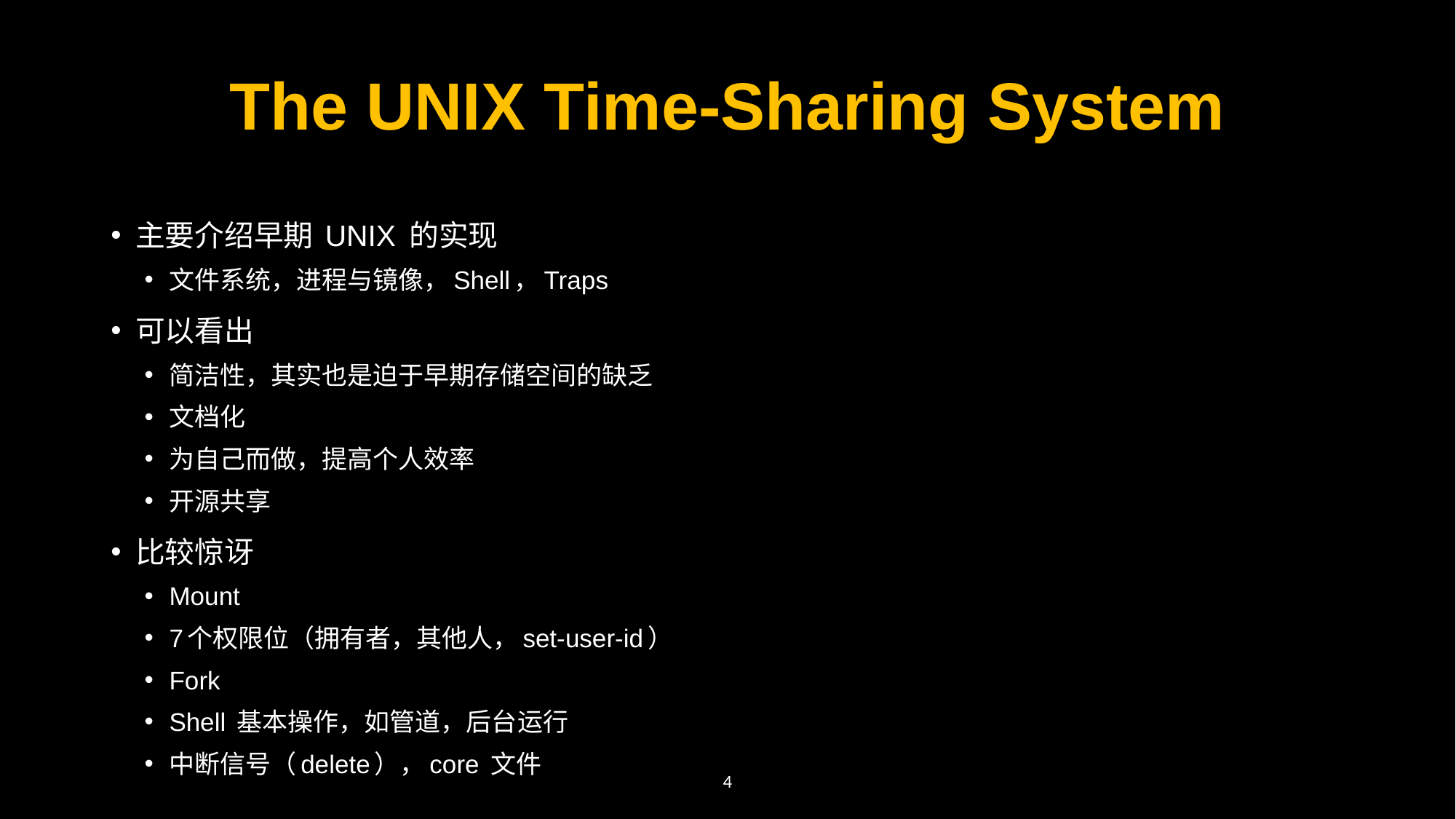

# The UNIX Time-Sharing System
主要介绍早期 UNIX 的实现
文件系统，进程与镜像，Shell，Traps
可以看出
简洁性，其实也是迫于早期存储空间的缺乏
文档化
为自己而做，提高个人效率
开源共享
比较惊讶
Mount
7个权限位（拥有者，其他人，set-user-id）
Fork
Shell 基本操作，如管道，后台运行
中断信号（delete），core 文件

4